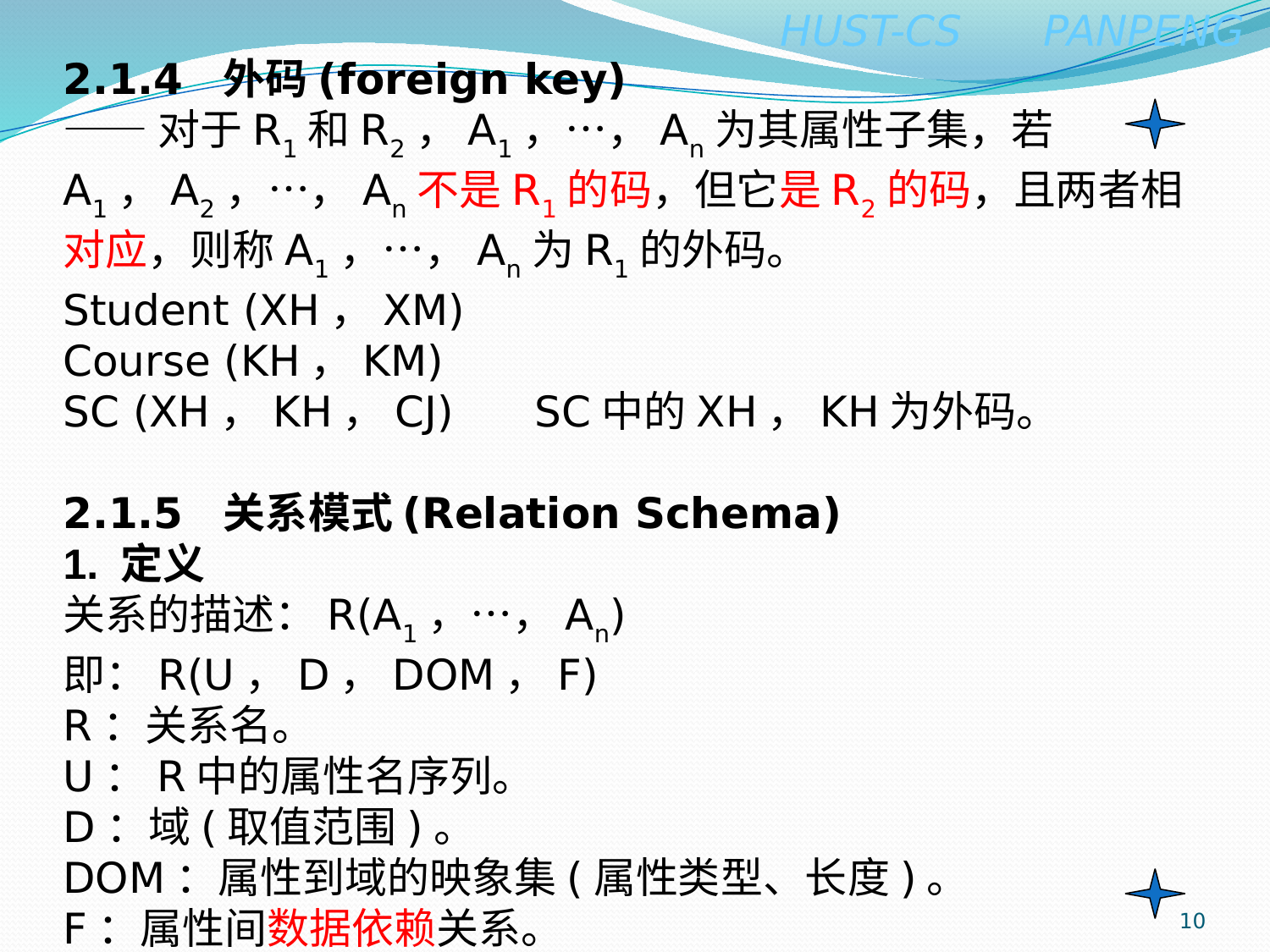

2.1.4  外码(foreign key)
——对于R1和R2，A1，…，An为其属性子集，若A1，A2，…，An不是R1的码，但它是R2的码，且两者相对应，则称A1，…，An为R1的外码。
Student (XH，XM)
Course (KH，KM)
SC (XH，KH，CJ)      SC中的XH，KH为外码。

2.1.5  关系模式(Relation Schema)
1. 定义
关系的描述：R(A1，…，An)
即：R(U，D，DOM，F)
R：关系名。
U：R中的属性名序列。
D：域(取值范围)。
DOM：属性到域的映象集(属性类型、长度)。
F：属性间数据依赖关系。

10